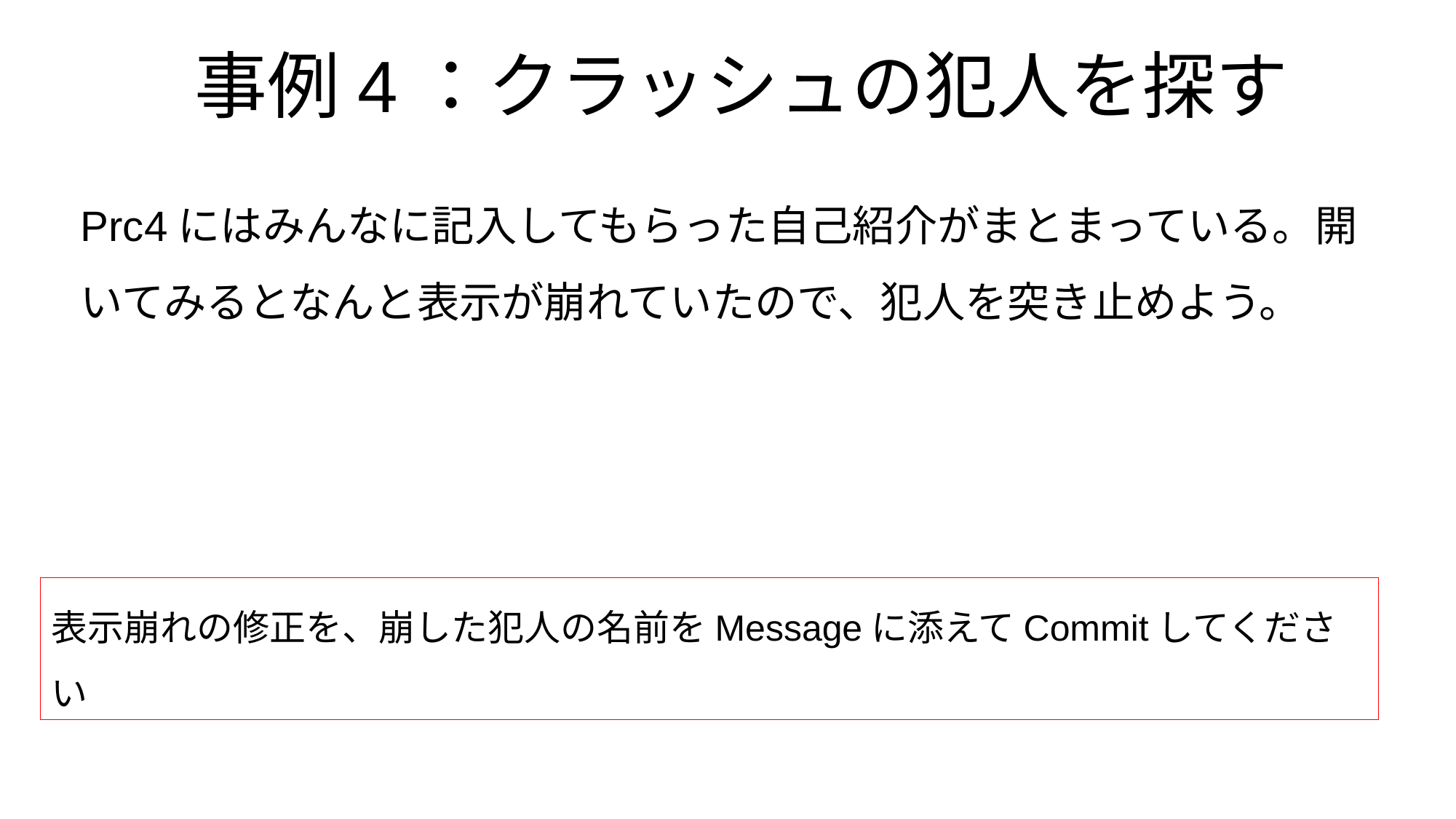

事例4：クラッシュの犯人を探す
Prc4にはみんなに記入してもらった自己紹介がまとまっている。開いてみるとなんと表示が崩れていたので、犯人を突き止めよう。
表示崩れの修正を、崩した犯人の名前をMessageに添えてCommitしてください